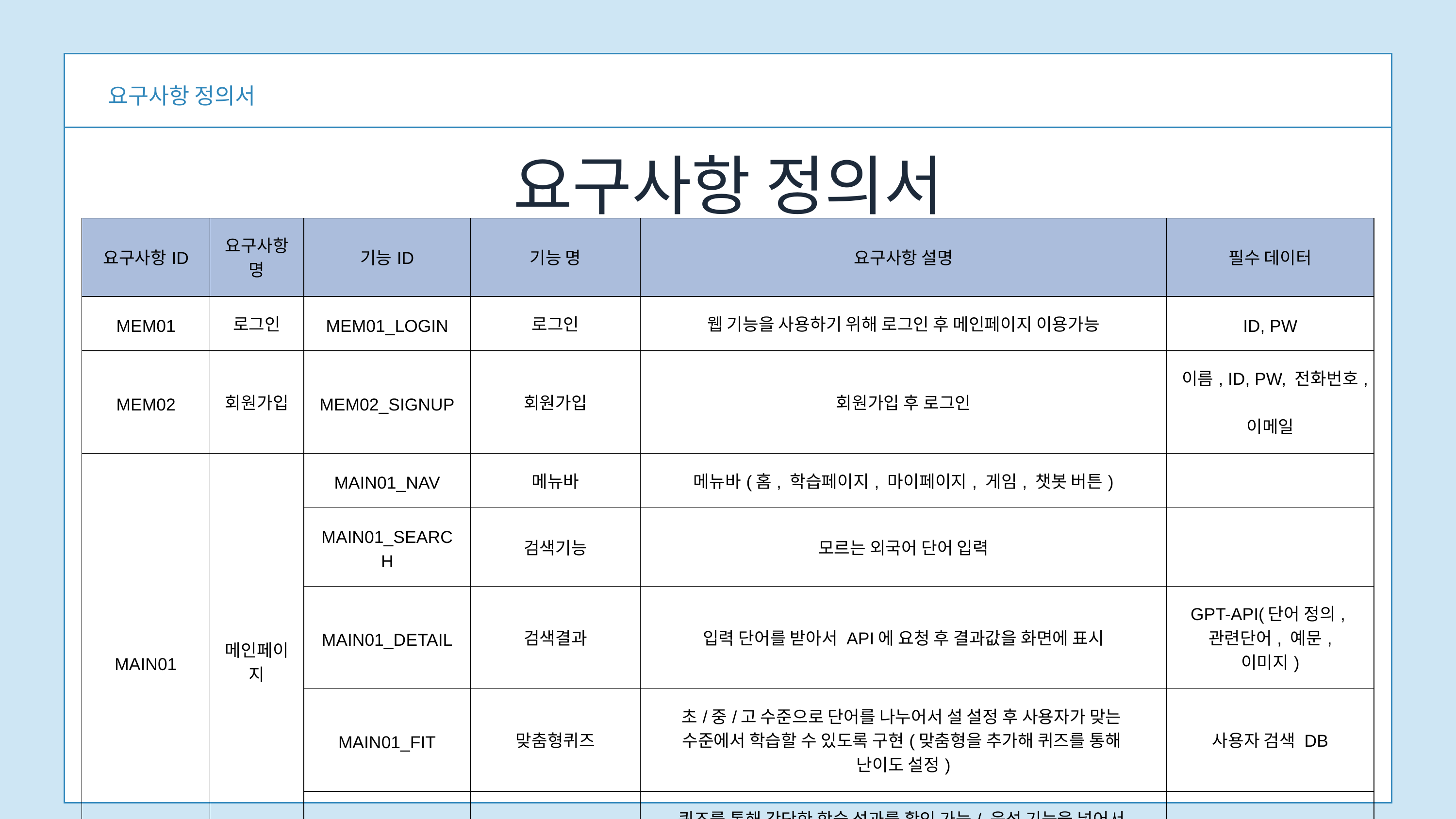

요구사항 정의서

요구사항 정의서
| 요구사항ID | 요구사항 명 | 기능ID | 기능 명 | 요구사항 설명 | 필수 데이터 |
| --- | --- | --- | --- | --- | --- |
| MEM01 | 로그인 | MEM01\_LOGIN | 로그인 | 웹 기능을 사용하기 위해 로그인 후 메인페이지 이용가능 | ID, PW |
| MEM02 | 회원가입 | MEM02\_SIGNUP | 회원가입 | 회원가입 후 로그인 | 이름, ID, PW, 전화번호, 이메일 |
| MAIN01 | 메인페이지 | MAIN01\_NAV | 메뉴바 | 메뉴바(홈, 학습페이지, 마이페이지, 게임, 챗봇 버튼) |  |
| MAIN01 | 메인페이지 | MAIN01\_SEARCH | 검색기능 | 모르는 외국어 단어 입력 |  |
| MAIN01 | 메인페이지 | MAIN01\_DETAIL | 검색결과 | 입력 단어를 받아서 API에 요청 후 결과값을 화면에 표시 | GPT-API(단어 정의, 관련단어, 예문, 이미지) |
| MAIN01 | 메인페이지 | MAIN01\_FIT | 맞춤형퀴즈 | 초/중/고 수준으로 단어를 나누어서 설 설정 후 사용자가 맞는 수준에서 학습할 수 있도록 구현(맞춤형을 추가해 퀴즈를 통해 난이도 설정) | 사용자 검색 DB |
| MAIN01 | 메인페이지 | MAIN01\_QUIZ | 단어퀴즈 | 퀴즈를 통해 간단한 학습 성과를 확인 가능/ 음성 기능을 넣어서 정확한 발음 공부 | 카테고리 DB |